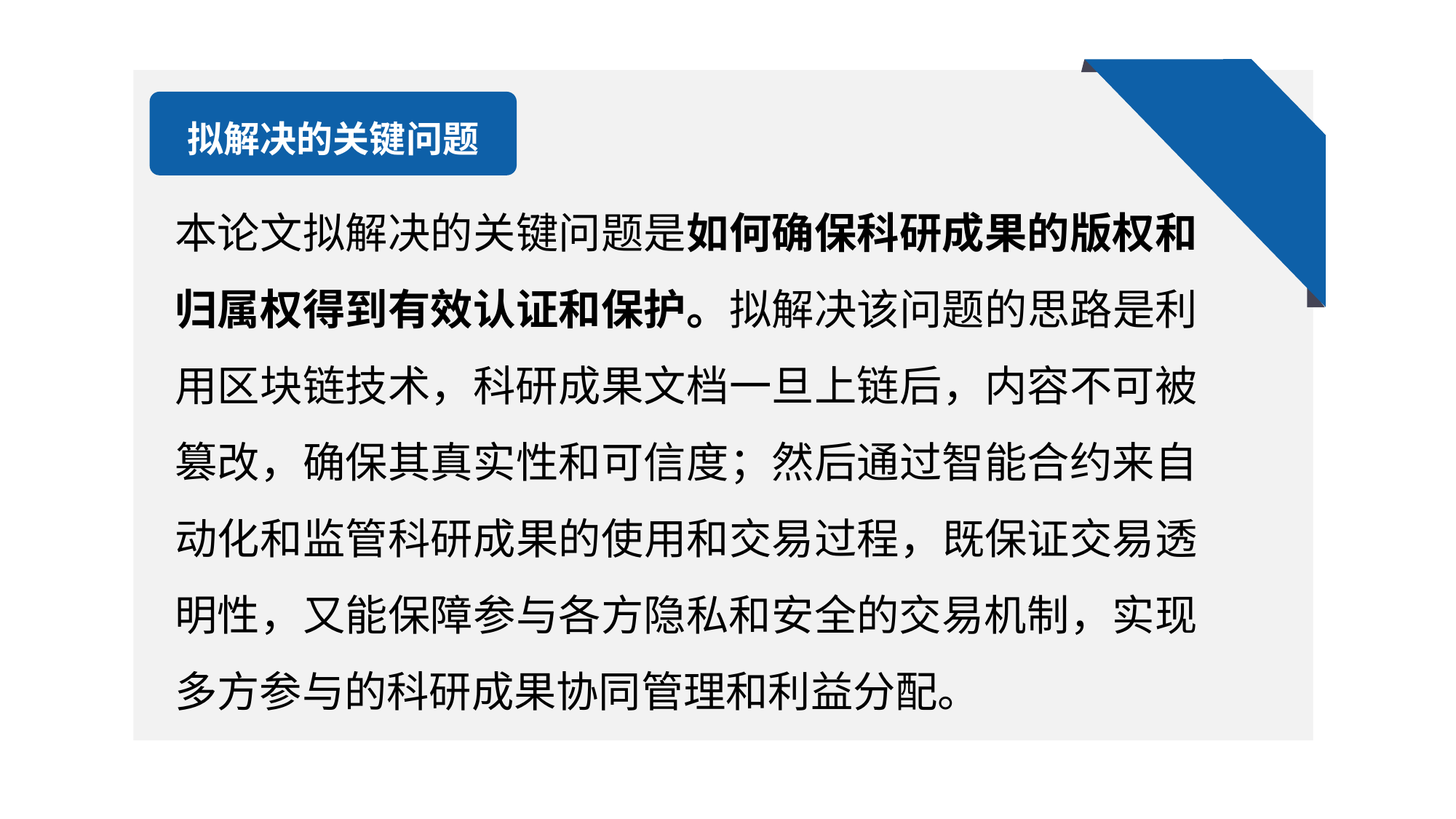

拟解决的关键问题
本论文拟解决的关键问题是如何确保科研成果的版权和归属权得到有效认证和保护。拟解决该问题的思路是利用区块链技术，科研成果文档一旦上链后，内容不可被篡改，确保其真实性和可信度；然后通过智能合约来自动化和监管科研成果的使用和交易过程，既保证交易透明性，又能保障参与各方隐私和安全的交易机制，实现多方参与的科研成果协同管理和利益分配。